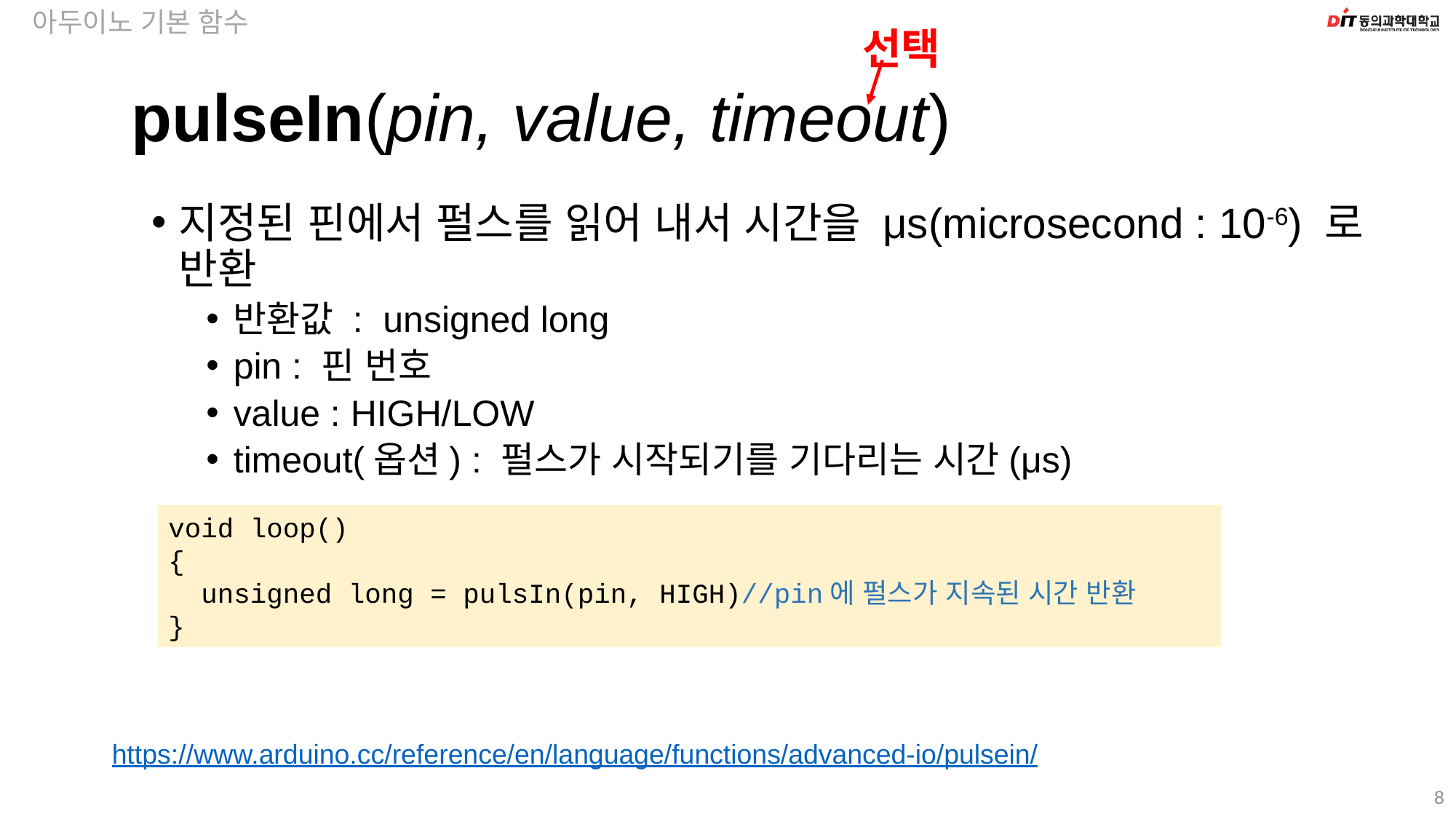

아두이노 기본 함수
선택
pulseIn(pin, value, timeout)
지정된 핀에서 펄스를 읽어 내서 시간을 μs(microsecond : 10-6) 로 반환
반환값 :  unsigned long
pin : 핀 번호
value : HIGH/LOW
timeout(옵션) : 펄스가 시작되기를 기다리는 시간(μs)
void loop()
{
  unsigned long = pulsIn(pin, HIGH)//pin에 펄스가 지속된 시간 반환
}
https://www.arduino.cc/reference/en/language/functions/advanced-io/pulsein/
8